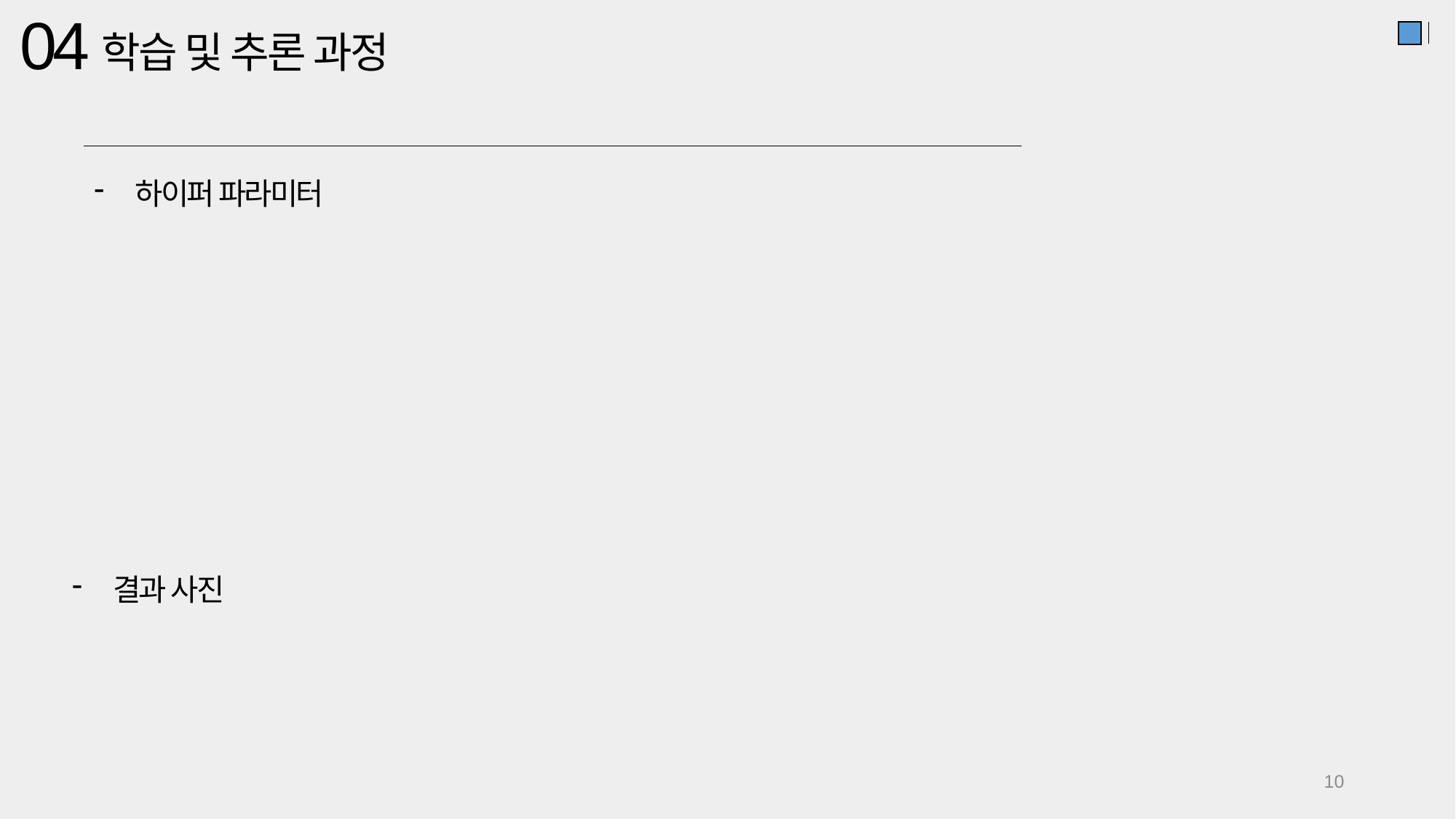

04
학습 및 추론 과정

하이퍼 파라미터
결과 사진
10